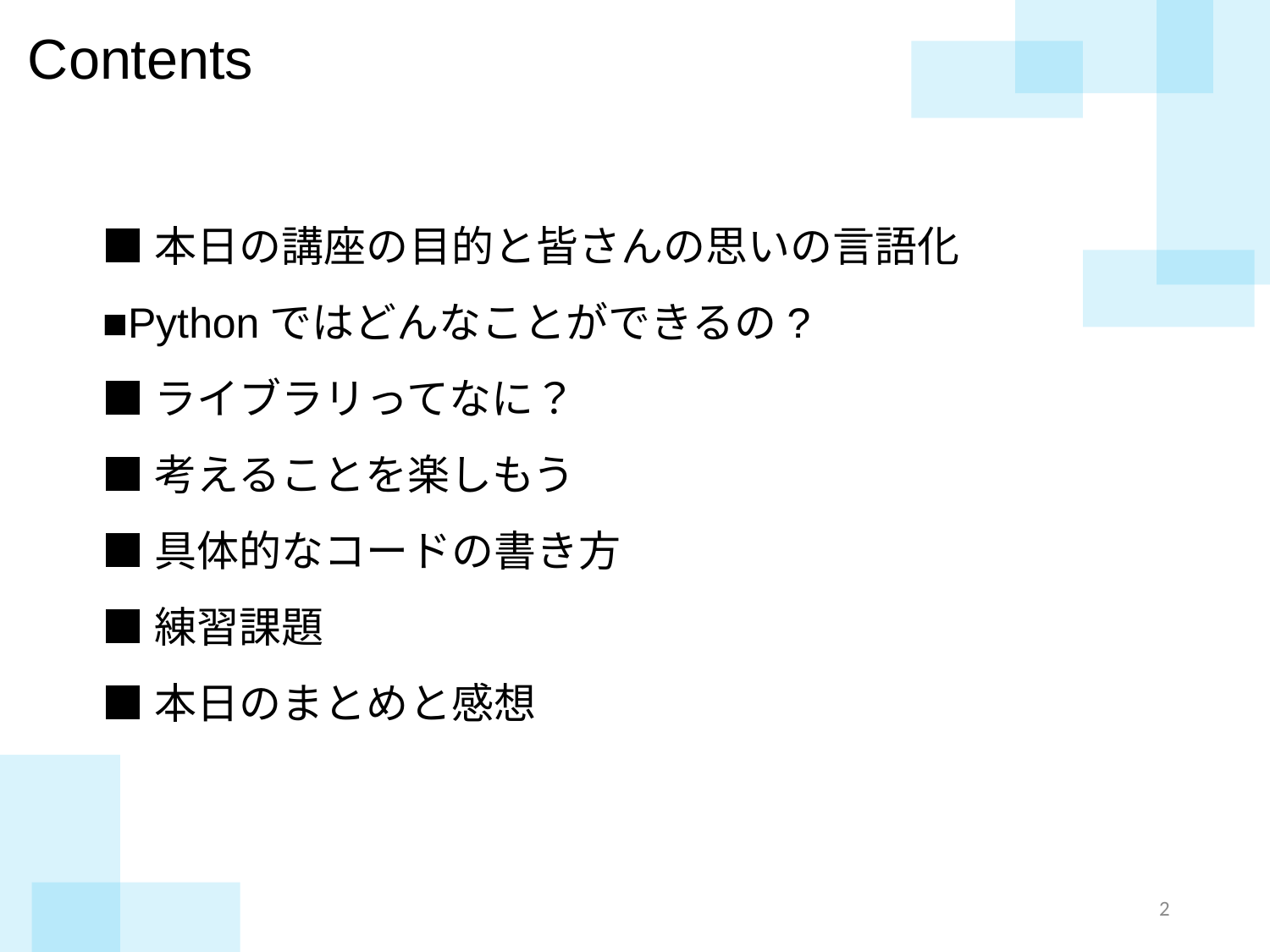

Contents
■本日の講座の目的と皆さんの思いの言語化
■Pythonではどんなことができるの?
■ライブラリってなに？
■考えることを楽しもう
■具体的なコードの書き方
■練習課題
■本日のまとめと感想
2